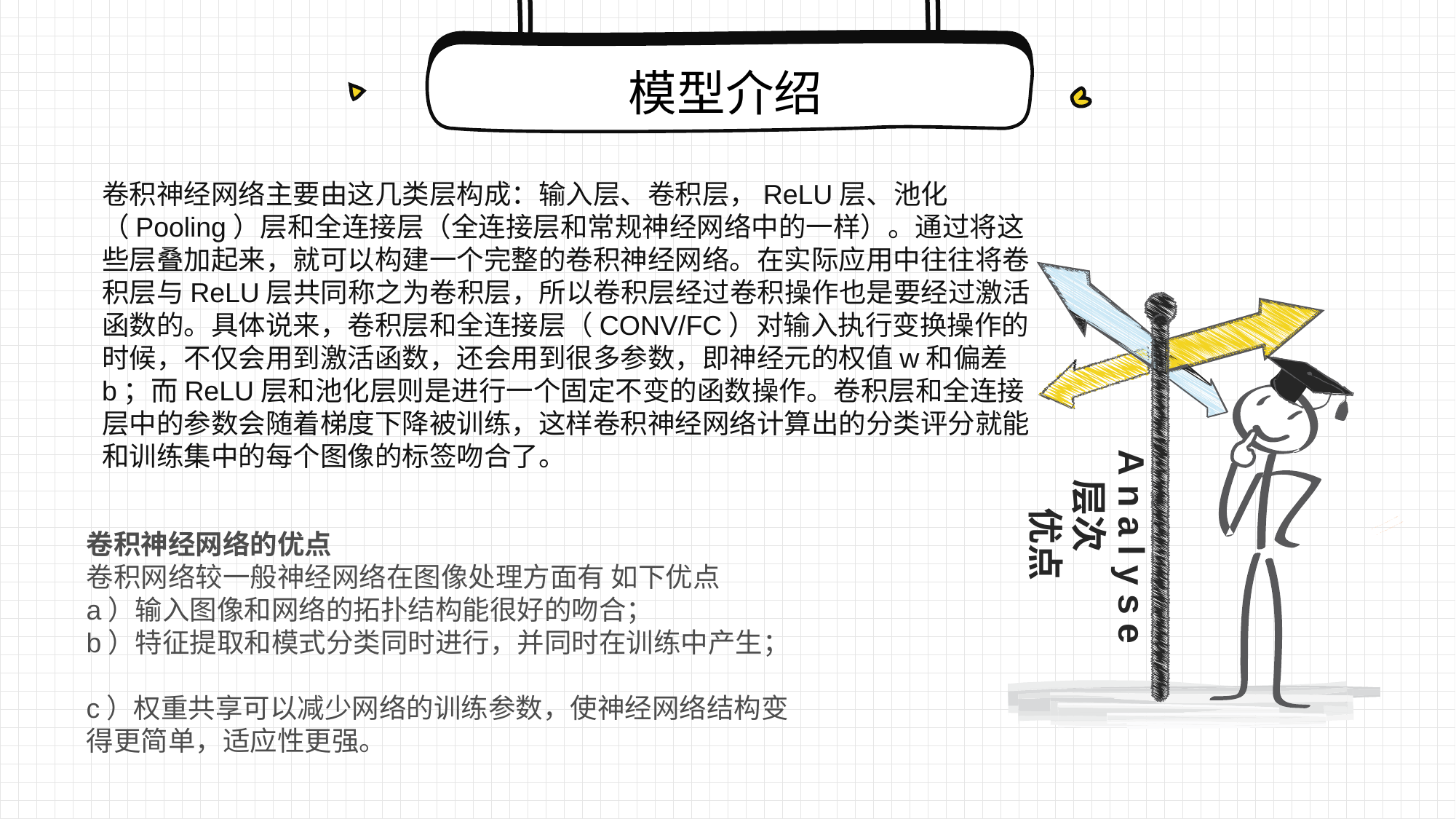

模型介绍
卷积神经网络主要由这几类层构成：输入层、卷积层，ReLU层、池化（Pooling）层和全连接层（全连接层和常规神经网络中的一样）。通过将这些层叠加起来，就可以构建一个完整的卷积神经网络。在实际应用中往往将卷积层与ReLU层共同称之为卷积层，所以卷积层经过卷积操作也是要经过激活函数的。具体说来，卷积层和全连接层（CONV/FC）对输入执行变换操作的时候，不仅会用到激活函数，还会用到很多参数，即神经元的权值w和偏差b；而ReLU层和池化层则是进行一个固定不变的函数操作。卷积层和全连接层中的参数会随着梯度下降被训练，这样卷积神经网络计算出的分类评分就能和训练集中的每个图像的标签吻合了。

层次
      优点
Analyse
卷积神经网络的优点 
卷积网络较一般神经网络在图像处理方面有 如下优点 
a）输入图像和网络的拓扑结构能很好的吻合； 
b）特征提取和模式分类同时进行，并同时在训练中产生； 
c）权重共享可以减少网络的训练参数，使神经网络结构变得更简单，适应性更强。